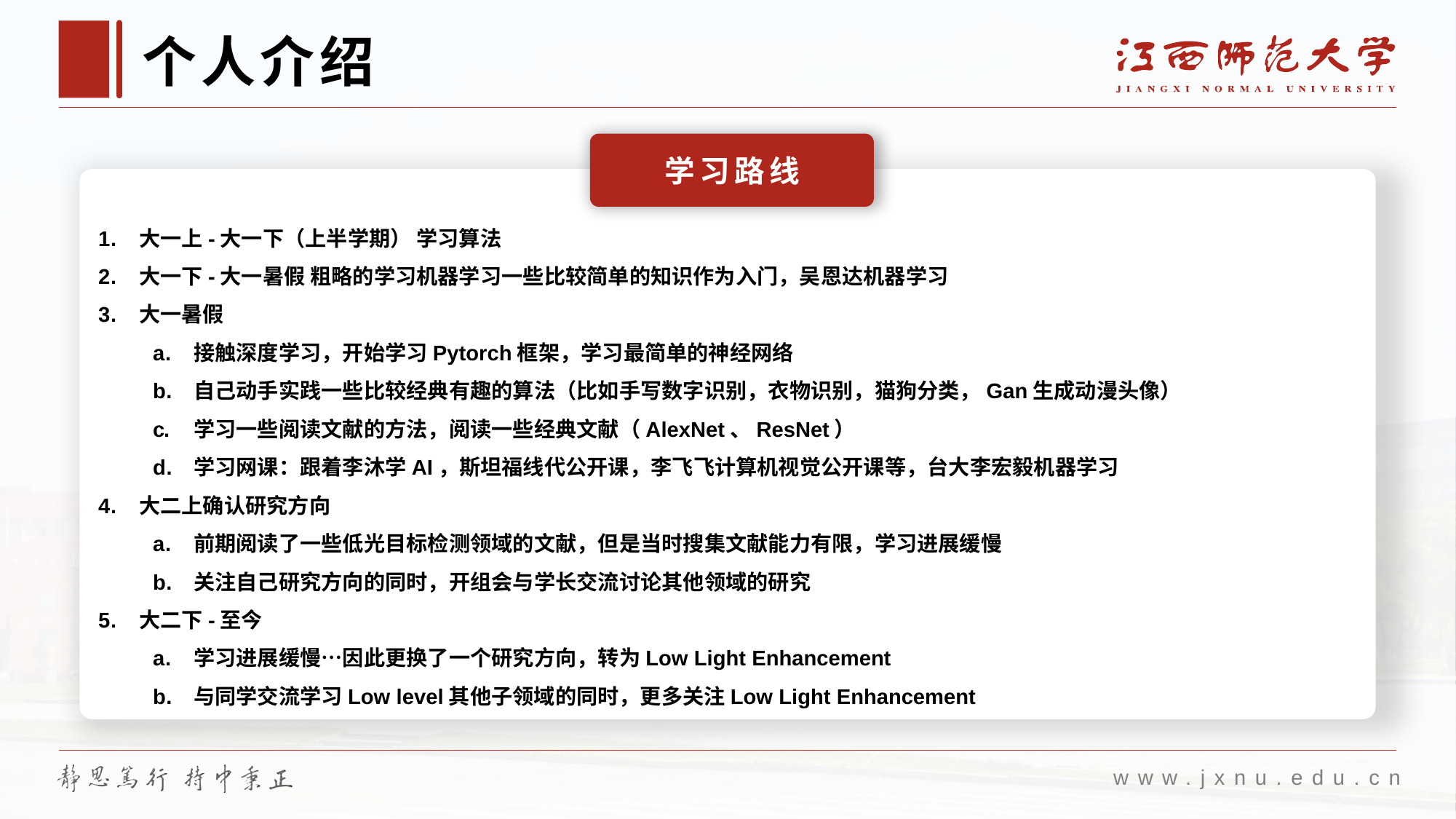

# 个人介绍
学习路线

大一上-大一下（上半学期） 学习算法
大一下-大一暑假 粗略的学习机器学习一些比较简单的知识作为入门，吴恩达机器学习
大一暑假
接触深度学习，开始学习Pytorch框架，学习最简单的神经网络
自己动手实践一些比较经典有趣的算法（比如手写数字识别，衣物识别，猫狗分类，Gan生成动漫头像）
学习一些阅读文献的方法，阅读一些经典文献（AlexNet、ResNet）
学习网课：跟着李沐学AI，斯坦福线代公开课，李飞飞计算机视觉公开课等，台大李宏毅机器学习
大二上确认研究方向
前期阅读了一些低光目标检测领域的文献，但是当时搜集文献能力有限，学习进展缓慢
关注自己研究方向的同时，开组会与学长交流讨论其他领域的研究
大二下-至今
学习进展缓慢…因此更换了一个研究方向，转为Low Light Enhancement
与同学交流学习Low level其他子领域的同时，更多关注Low Light Enhancement